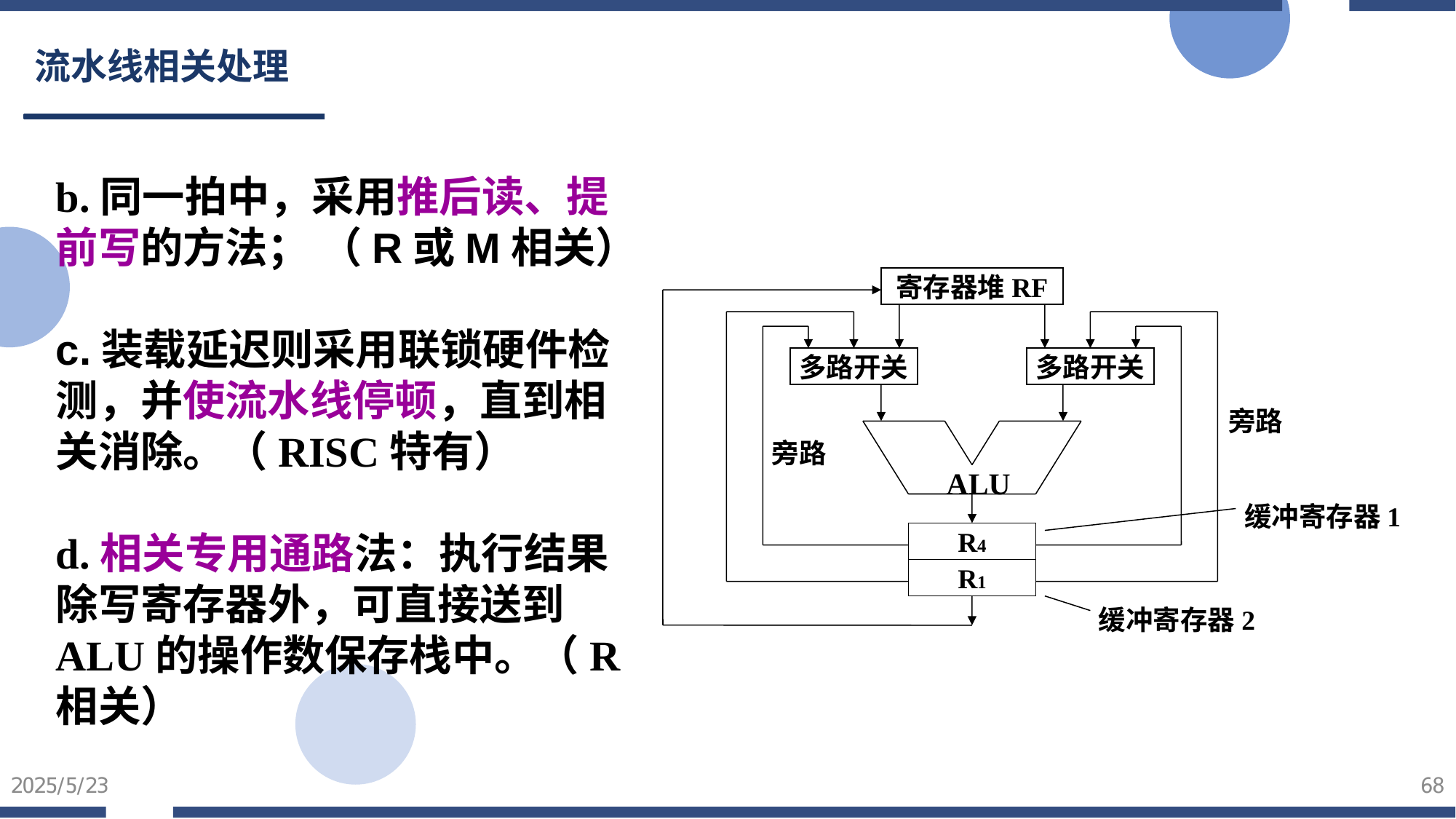

# 流水线相关处理
b.同一拍中，采用推后读、提前写的方法； （R或M相关）

c.装载延迟则采用联锁硬件检测，并使流水线停顿，直到相关消除。（RISC特有）

d.相关专用通路法：执行结果除写寄存器外，可直接送到ALU的操作数保存栈中。（R相关）
寄存器堆RF

多路开关
多路开关

旁路

旁路
ALU

缓冲寄存器1

R4

R1

缓冲寄存器2

2025/5/23
68